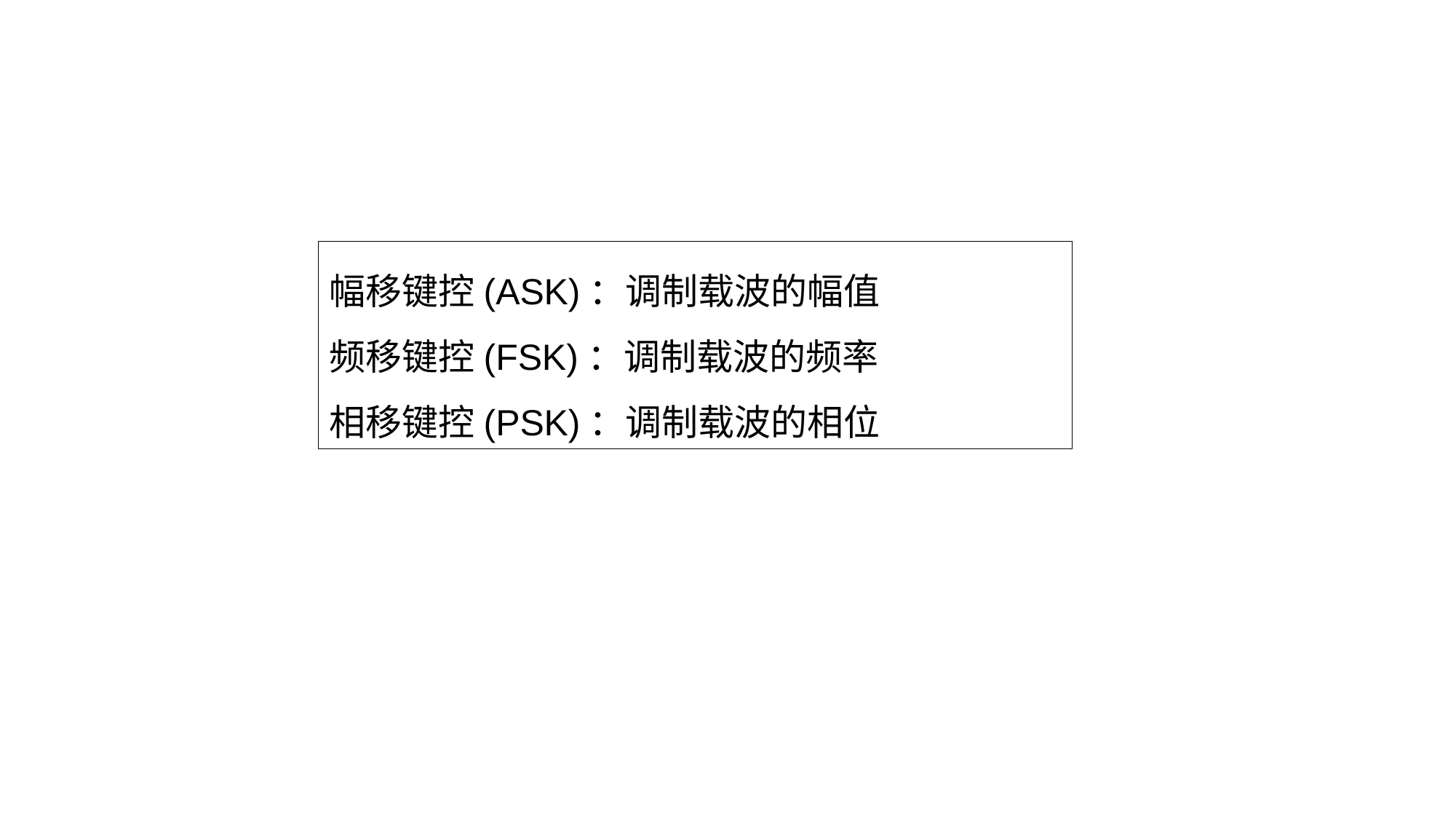

幅移键控(ASK)：调制载波的幅值
频移键控(FSK)：调制载波的频率
相移键控(PSK)：调制载波的相位